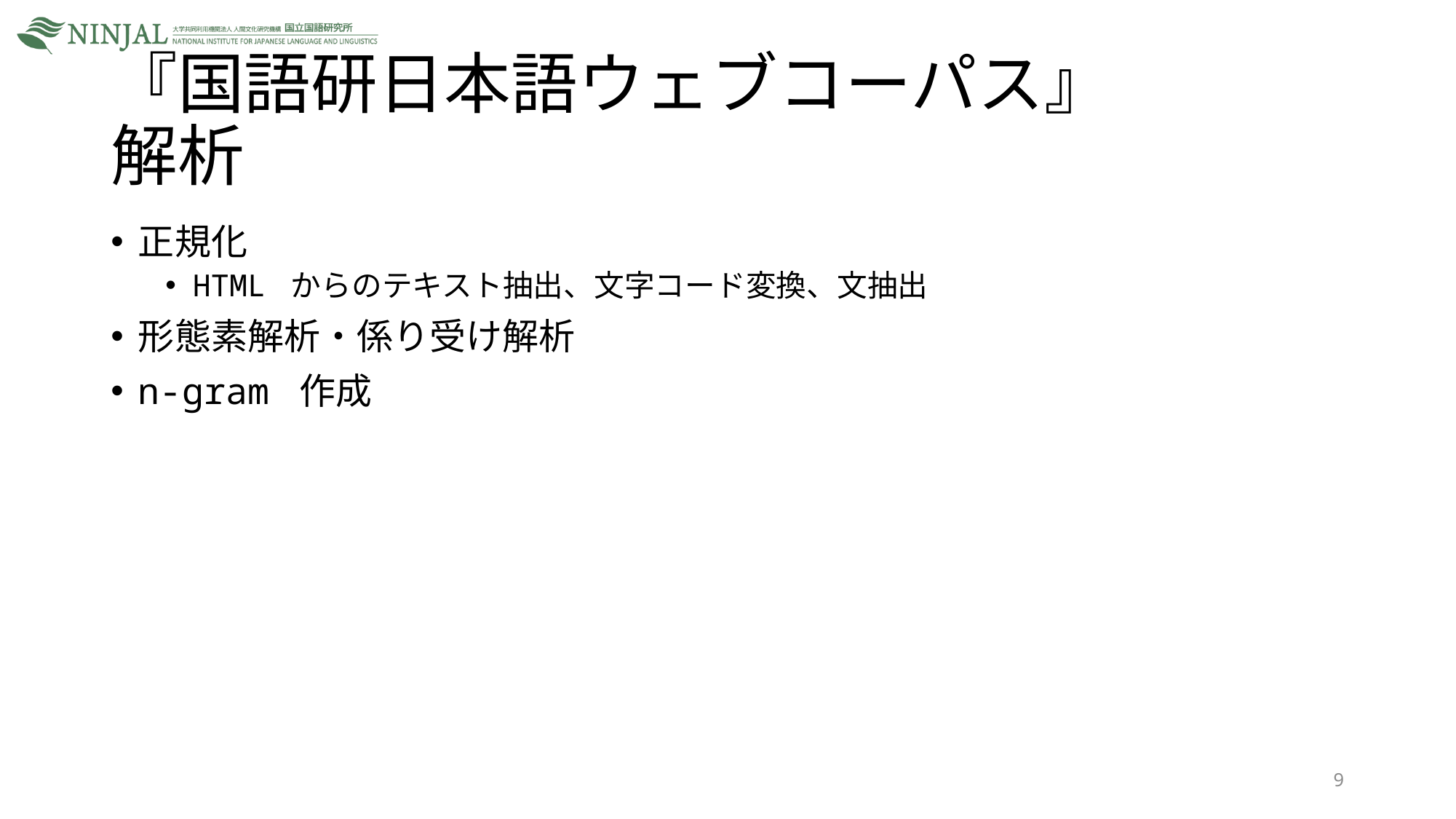

# 『国語研日本語ウェブコーパス』 解析
正規化
HTML からのテキスト抽出、文字コード変換、文抽出
形態素解析・係り受け解析
n-gram 作成

9